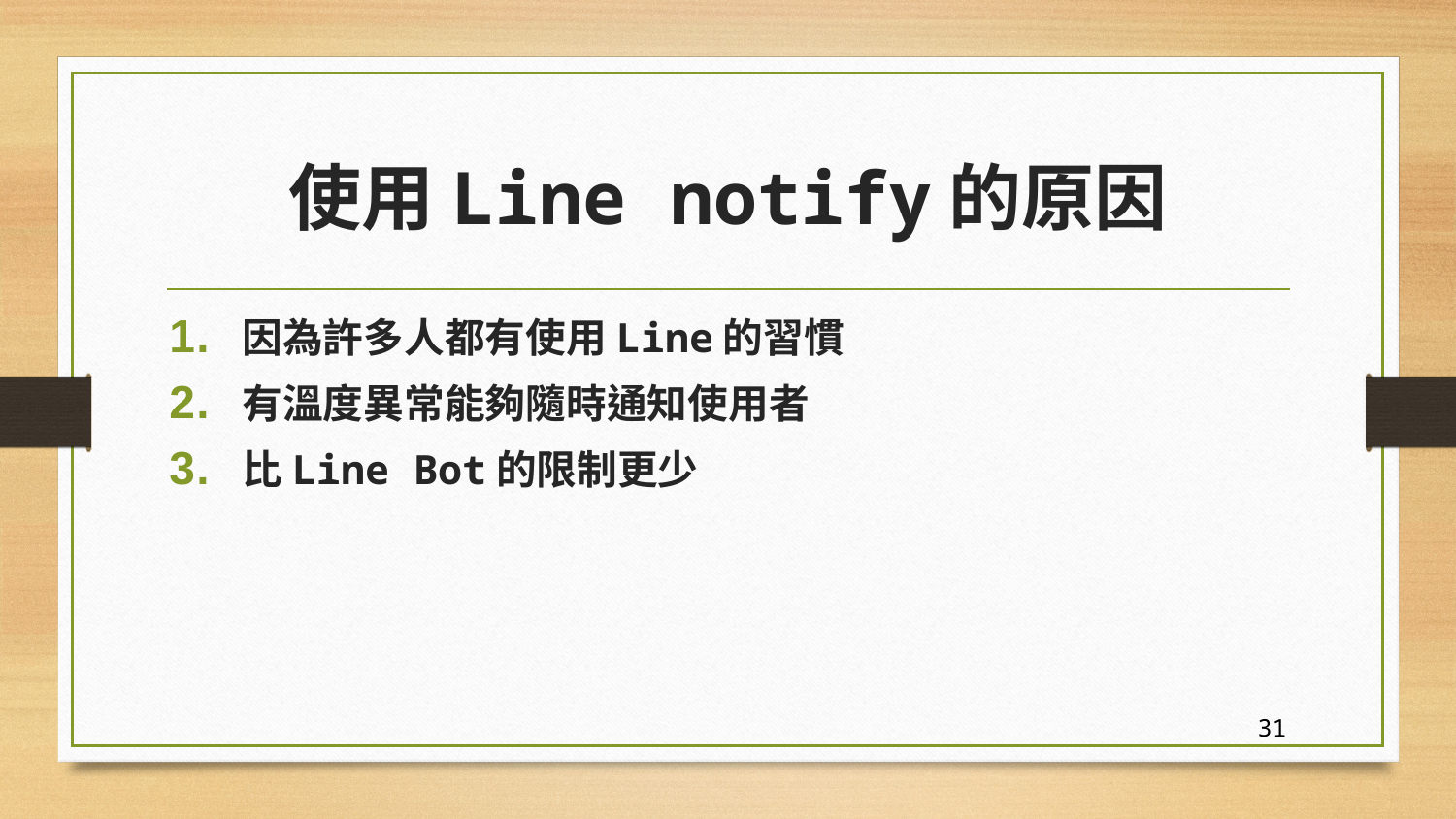

# 使用Line notify的原因
因為許多人都有使用Line的習慣
有溫度異常能夠隨時通知使用者
比Line Bot的限制更少

31